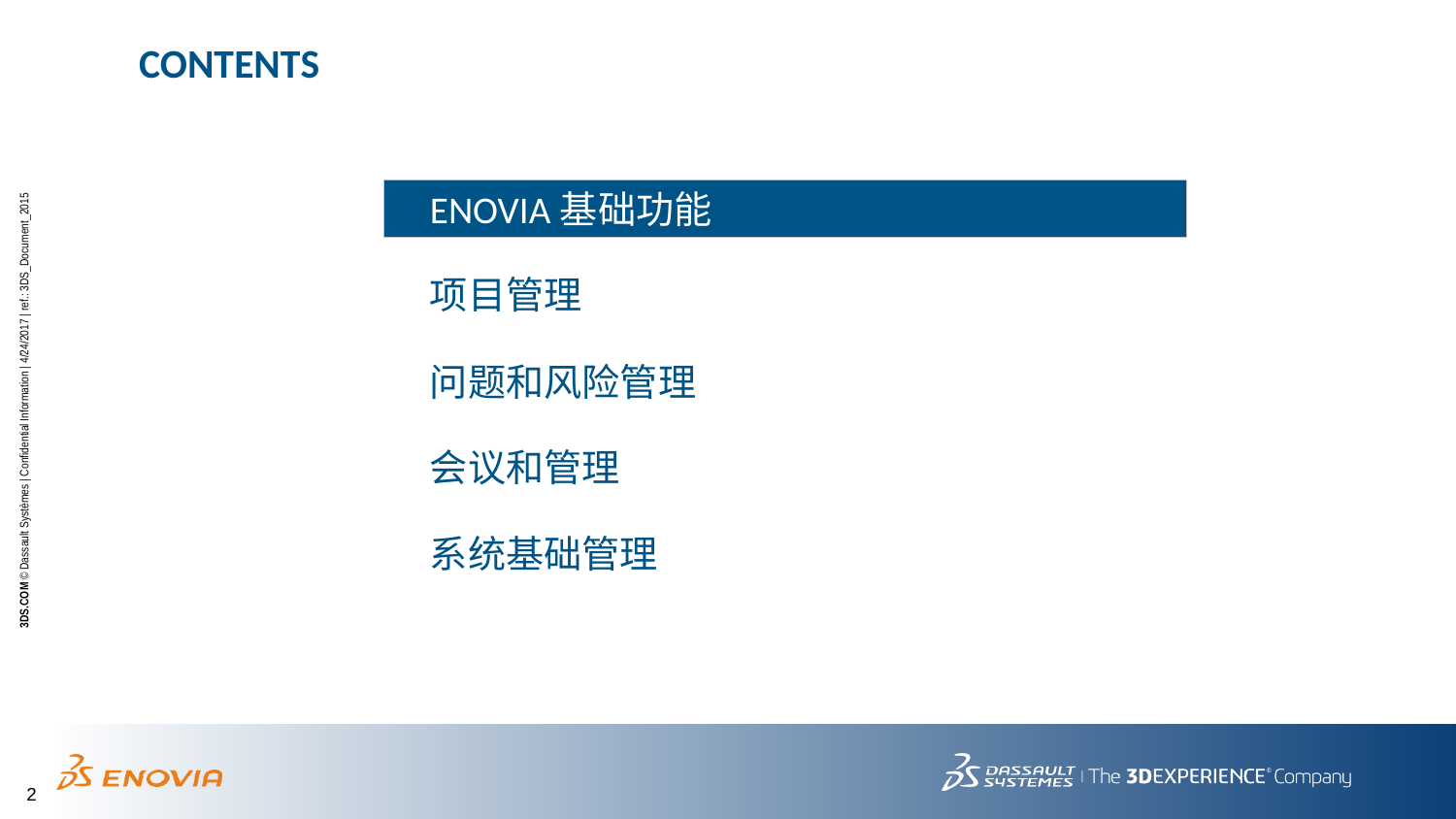

# CONTENTS

ENOVIA基础功能

项目管理

问题和风险管理

会议和管理

系统基础管理